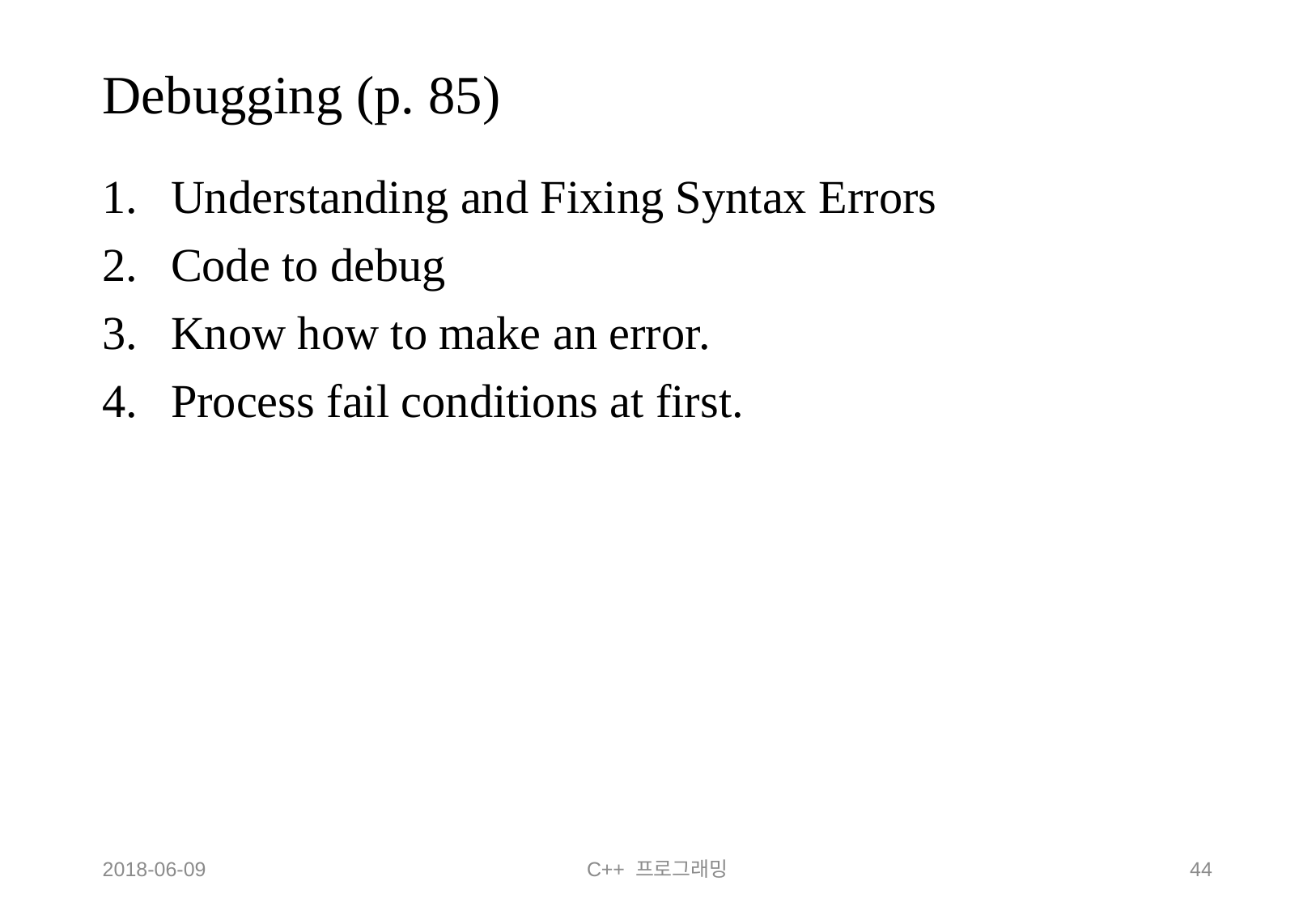

# Debugging (p. 85)
Understanding and Fixing Syntax Errors
Code to debug
Know how to make an error.
Process fail conditions at first.
2018-06-09
C++ 프로그래밍
44